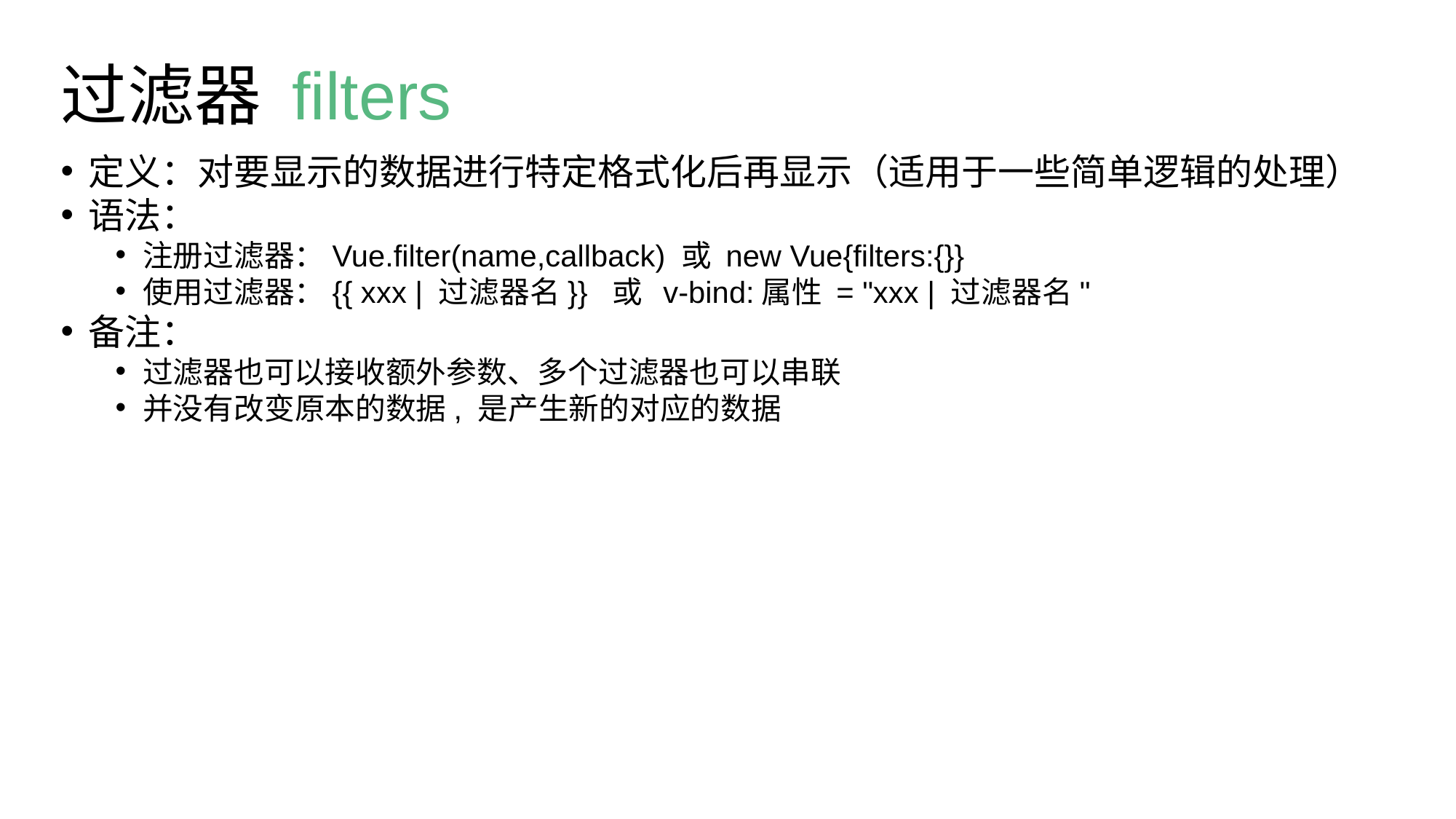

# 过滤器 filters
定义：对要显示的数据进行特定格式化后再显示（适用于一些简单逻辑的处理）
语法：
注册过滤器：Vue.filter(name,callback) 或 new Vue{filters:{}}
使用过滤器：{{ xxx | 过滤器名}}  或  v-bind:属性 = "xxx | 过滤器名"
备注：
过滤器也可以接收额外参数、多个过滤器也可以串联
并没有改变原本的数据, 是产生新的对应的数据